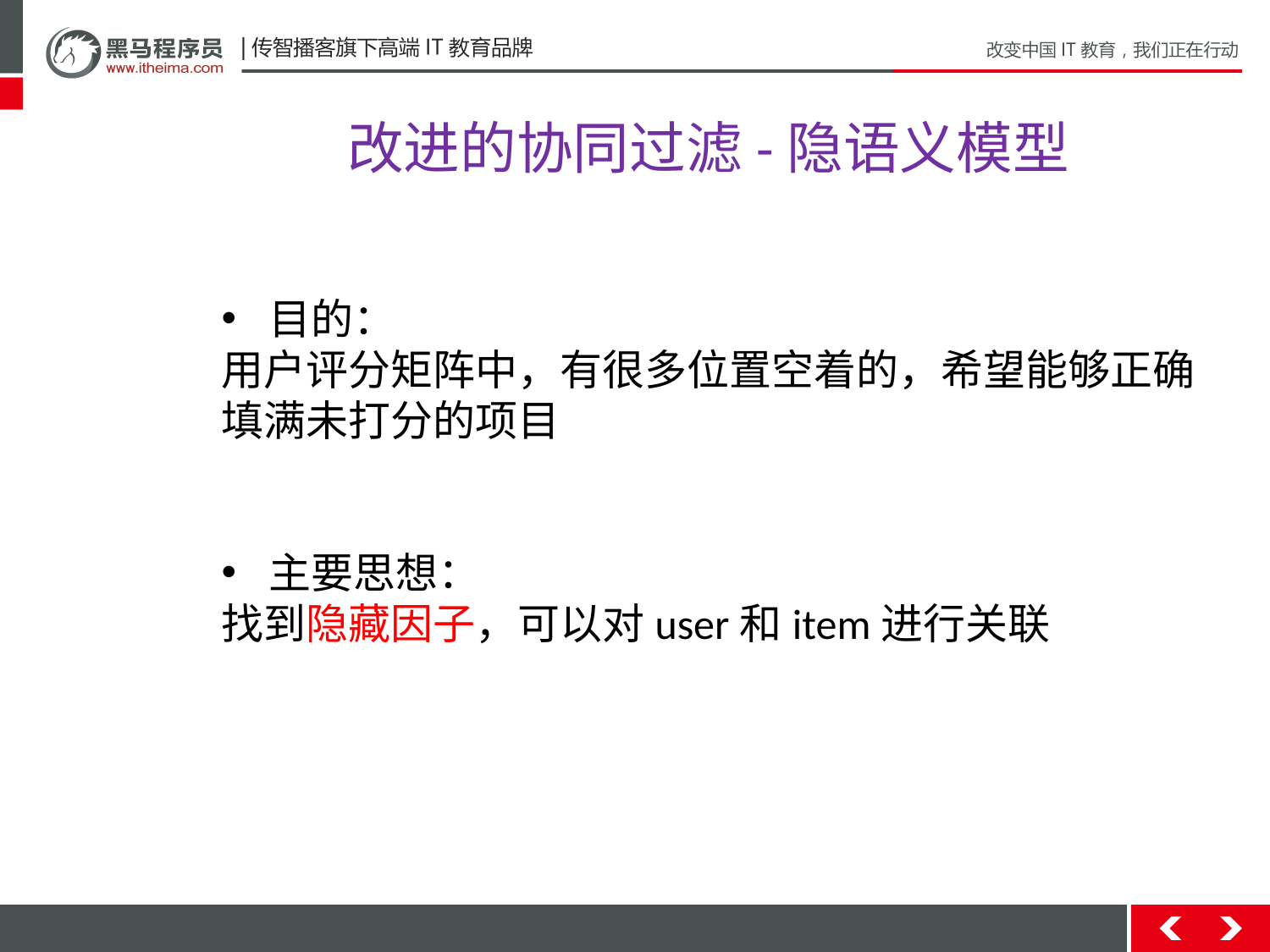

改进的协同过滤-隐语义模型
目的：
用户评分矩阵中，有很多位置空着的，希望能够正确
填满未打分的项目

主要思想：
找到隐藏因子，可以对user和item进行关联